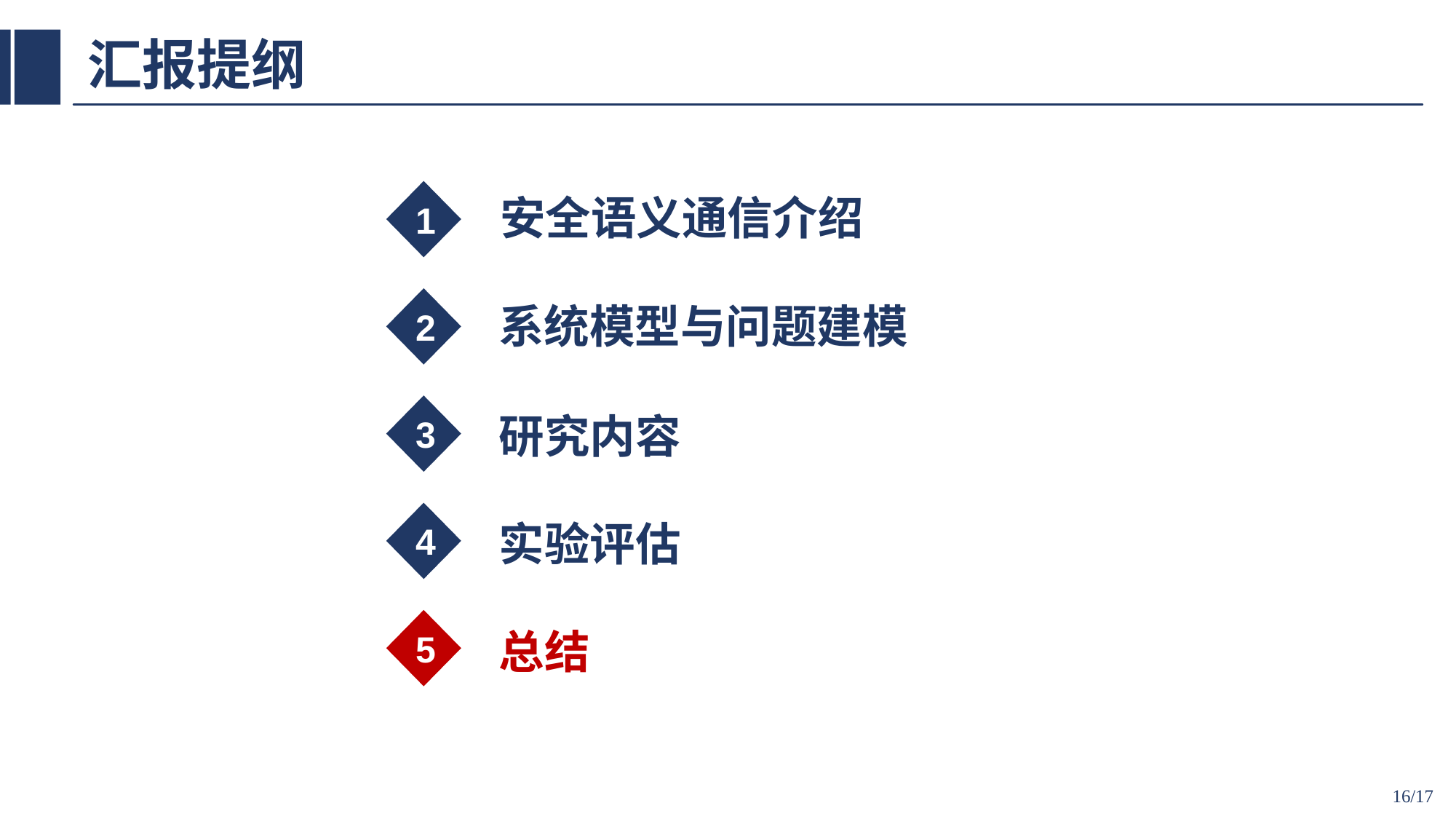

# 汇报提纲
1
安全语义通信介绍
2
系统模型与问题建模
3
研究内容
4
实验评估
5
总结
16/17